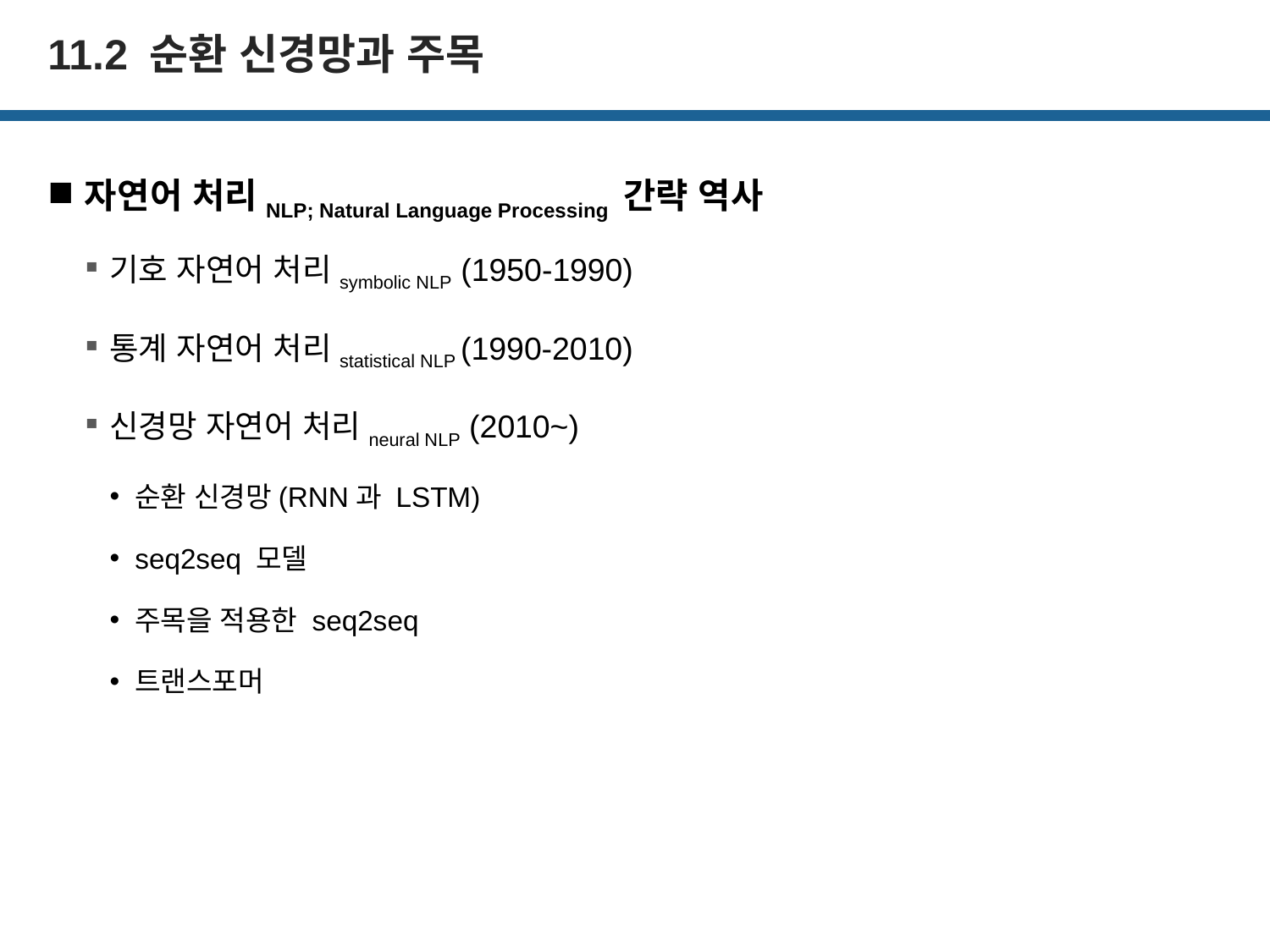

# 11.2 순환 신경망과 주목
자연어 처리NLP; Natural Language Processing 간략 역사
기호 자연어 처리symbolic NLP (1950-1990)
통계 자연어 처리statistical NLP (1990-2010)
신경망 자연어 처리neural NLP (2010~)
순환 신경망(RNN과 LSTM)
seq2seq 모델
주목을 적용한 seq2seq
트랜스포머